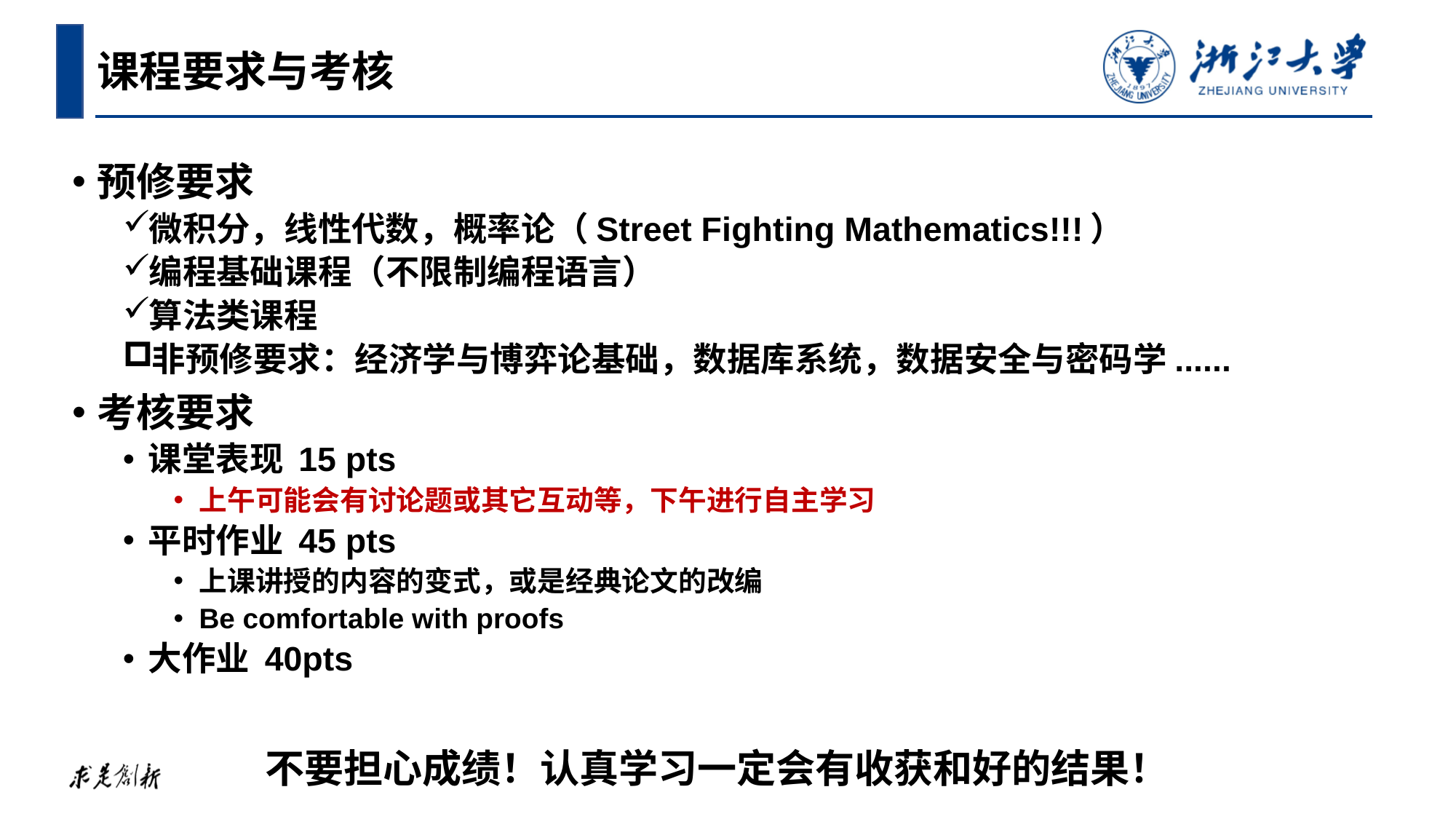

课程要求与考核
预修要求
微积分，线性代数，概率论（Street Fighting Mathematics!!!）
编程基础课程（不限制编程语言）
算法类课程
非预修要求：经济学与博弈论基础，数据库系统，数据安全与密码学......
考核要求
课堂表现 15 pts
上午可能会有讨论题或其它互动等，下午进行自主学习
平时作业 45 pts
上课讲授的内容的变式，或是经典论文的改编
Be comfortable with proofs
大作业 40pts

不要担心成绩！认真学习一定会有收获和好的结果！
14